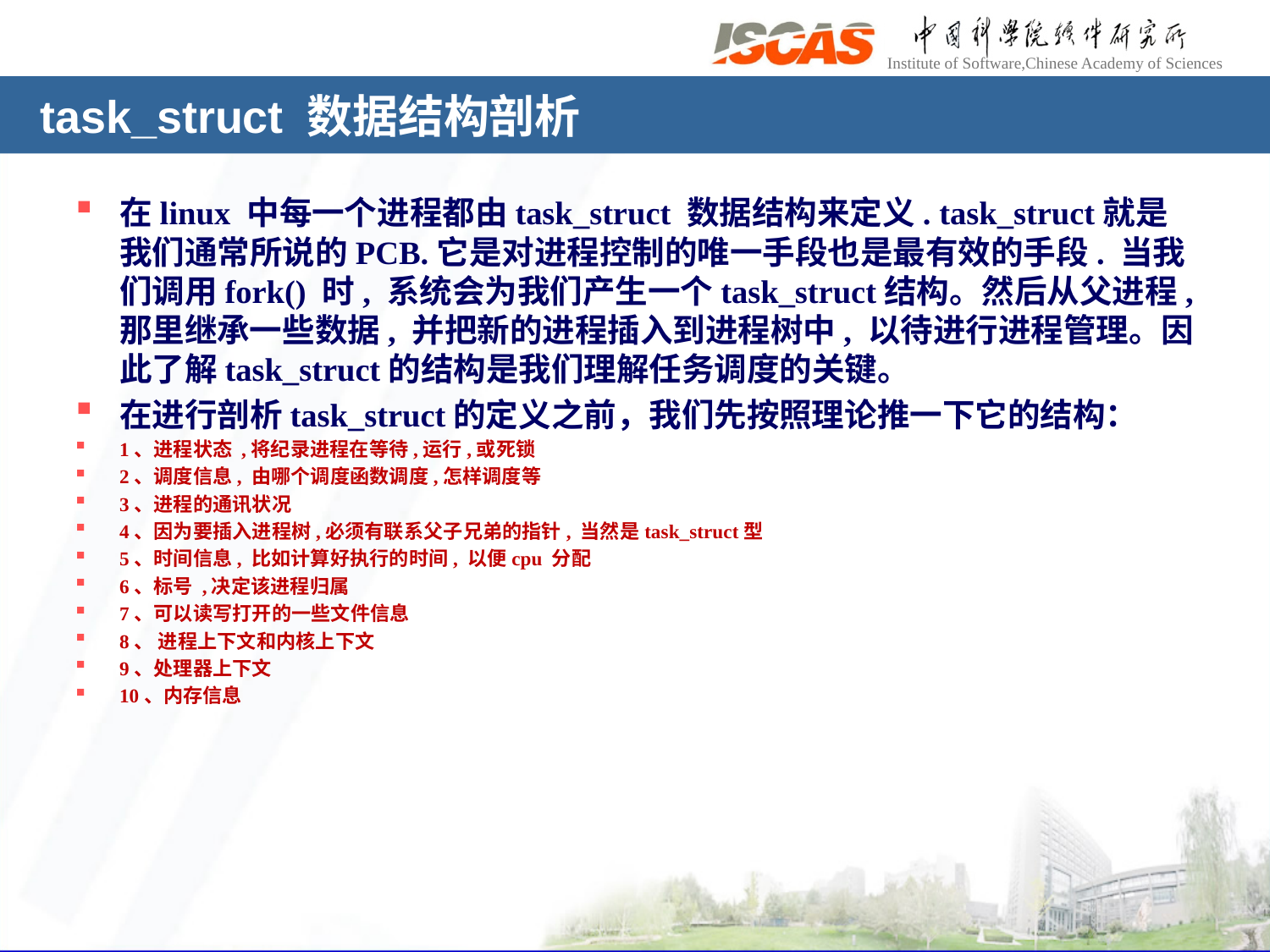

# task_struct 数据结构剖析
在linux 中每一个进程都由task_struct 数据结构来定义. task_struct就是我们通常所说的PCB.它是对进程控制的唯一手段也是最有效的手段. 当我们调用fork() 时, 系统会为我们产生一个task_struct结构。然后从父进程,那里继承一些数据, 并把新的进程插入到进程树中, 以待进行进程管理。因此了解task_struct的结构是我们理解任务调度的关键。
在进行剖析task_struct的定义之前，我们先按照理论推一下它的结构：
1、进程状态 ,将纪录进程在等待,运行,或死锁
2、调度信息, 由哪个调度函数调度,怎样调度等
3、进程的通讯状况
4、因为要插入进程树,必须有联系父子兄弟的指针, 当然是task_struct型
5、时间信息, 比如计算好执行的时间, 以便cpu 分配
6、标号 ,决定该进程归属
7、可以读写打开的一些文件信息
8、 进程上下文和内核上下文
9、处理器上下文
10、内存信息